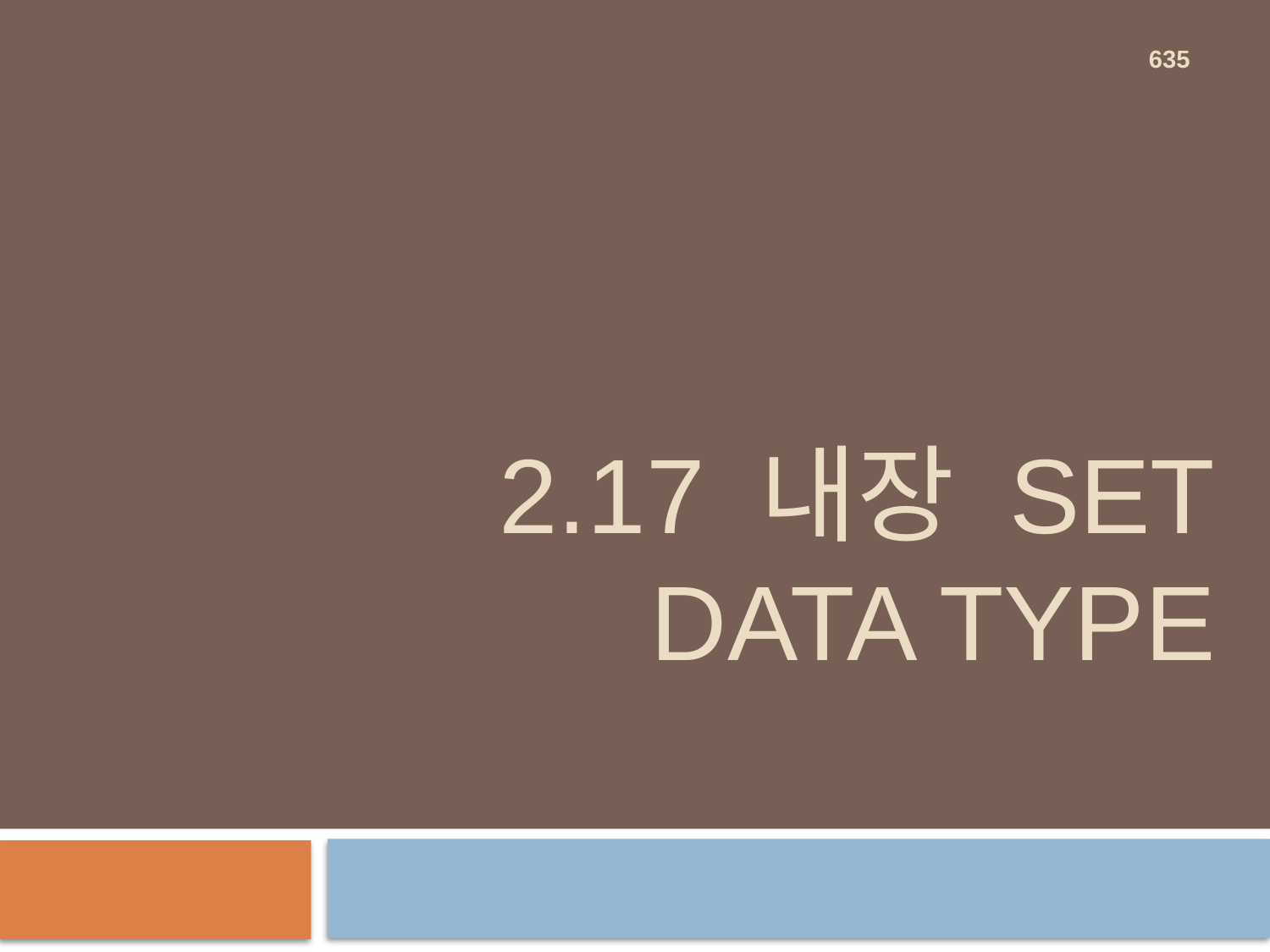

635
# 2.17 내장 set data type